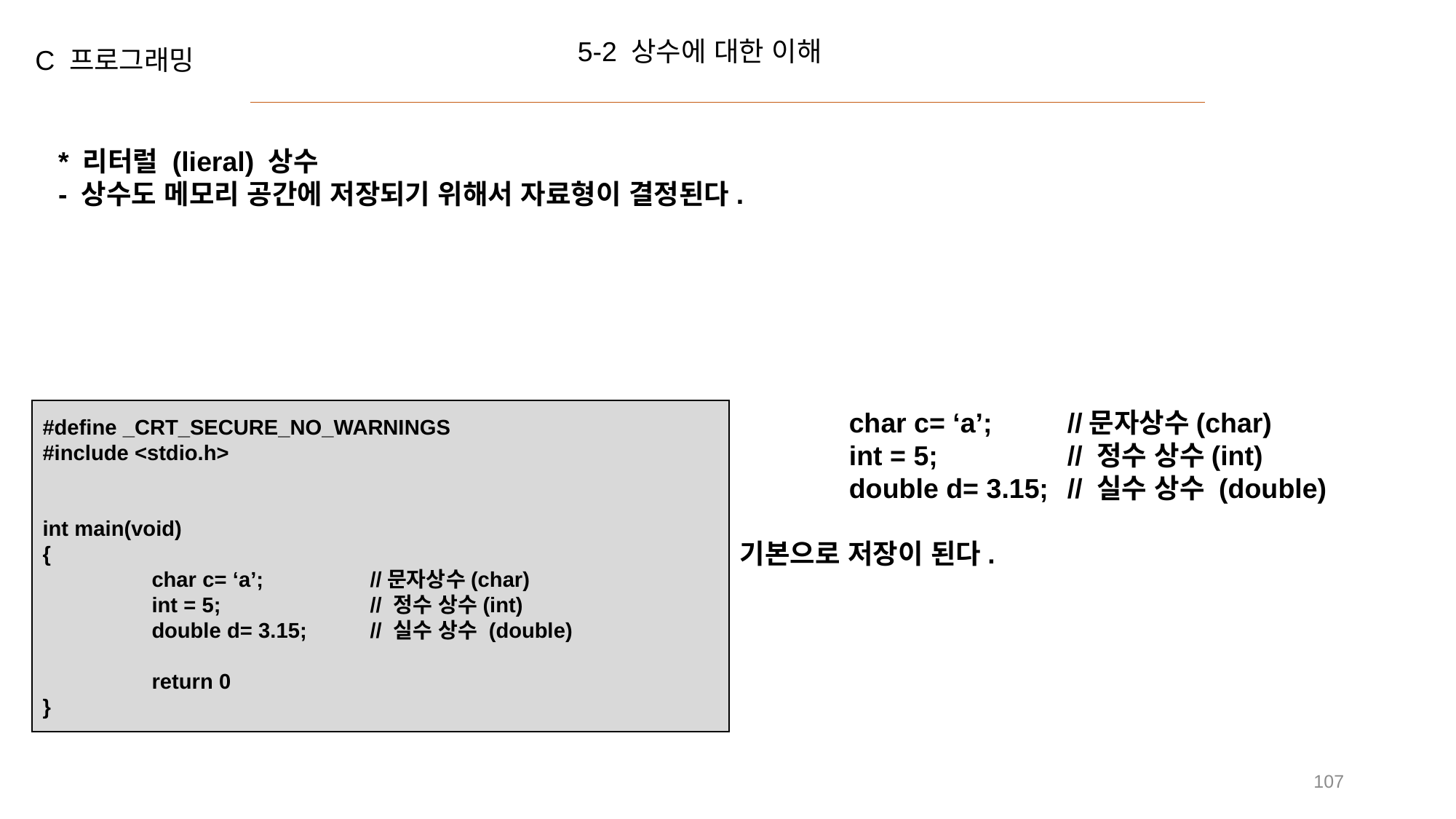

5-2 상수에 대한 이해
C 프로그래밍
* 리터럴 (lieral) 상수
- 상수도 메모리 공간에 저장되기 위해서 자료형이 결정된다.
#define _CRT_SECURE_NO_WARNINGS
#include <stdio.h>

int main(void)
{
	char c= ‘a’;	//문자상수(char)
	int = 5;		// 정수 상수(int)
	double d= 3.15;	// 실수 상수 (double)

	return 0
}
	char c= ‘a’;	//문자상수(char)
	int = 5;		// 정수 상수(int)
	double d= 3.15;	// 실수 상수 (double)

기본으로 저장이 된다.
107